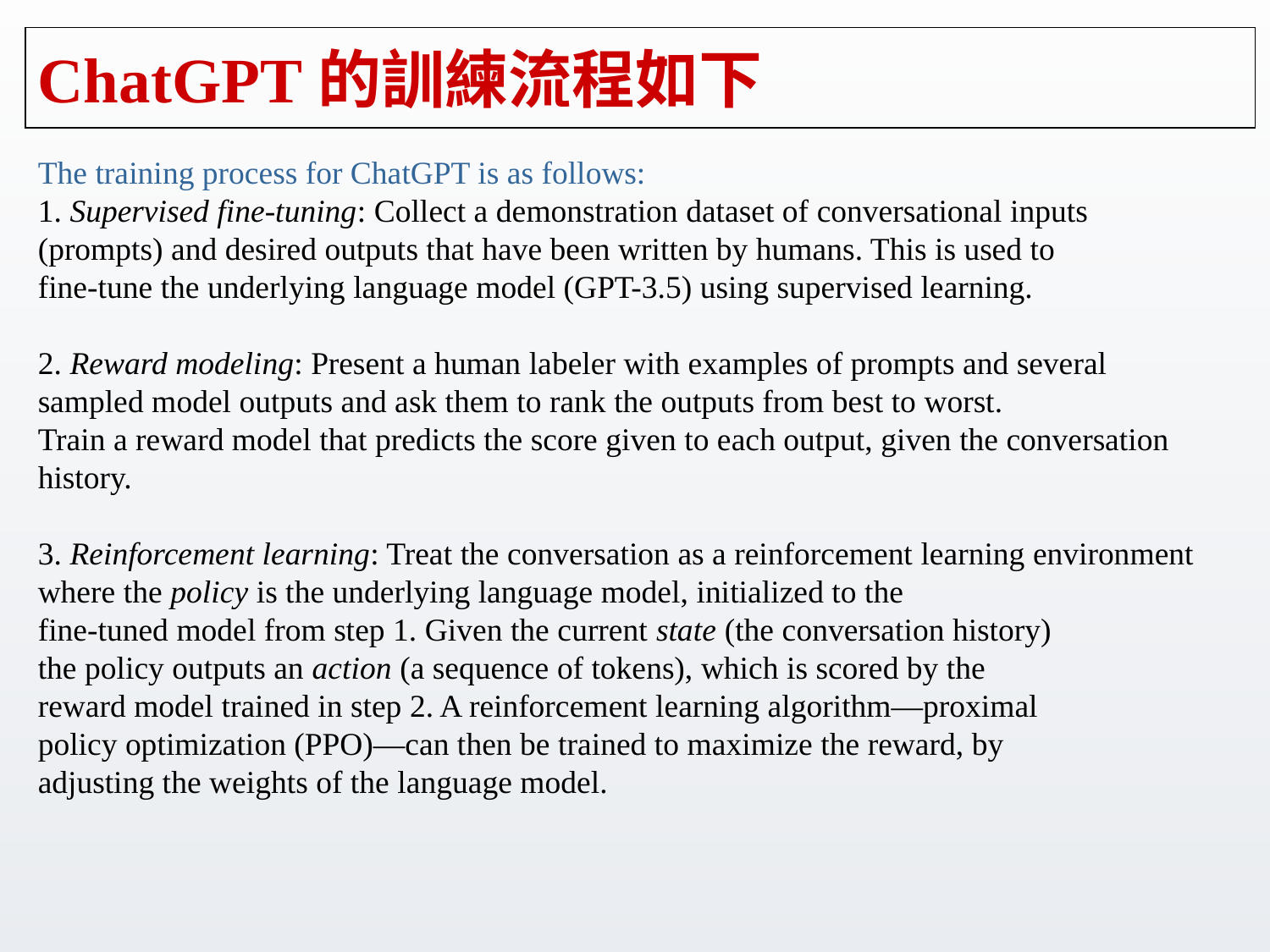

# ChatGPT的訓練流程如下
The training process for ChatGPT is as follows:
1. Supervised fine-tuning: Collect a demonstration dataset of conversational inputs
(prompts) and desired outputs that have been written by humans. This is used to
fine-tune the underlying language model (GPT-3.5) using supervised learning.

2. Reward modeling: Present a human labeler with examples of prompts and several
sampled model outputs and ask them to rank the outputs from best to worst.
Train a reward model that predicts the score given to each output, given the conversation
history.

3. Reinforcement learning: Treat the conversation as a reinforcement learning environment
where the policy is the underlying language model, initialized to the
fine-tuned model from step 1. Given the current state (the conversation history)
the policy outputs an action (a sequence of tokens), which is scored by the
reward model trained in step 2. A reinforcement learning algorithm—proximal
policy optimization (PPO)—can then be trained to maximize the reward, by
adjusting the weights of the language model.